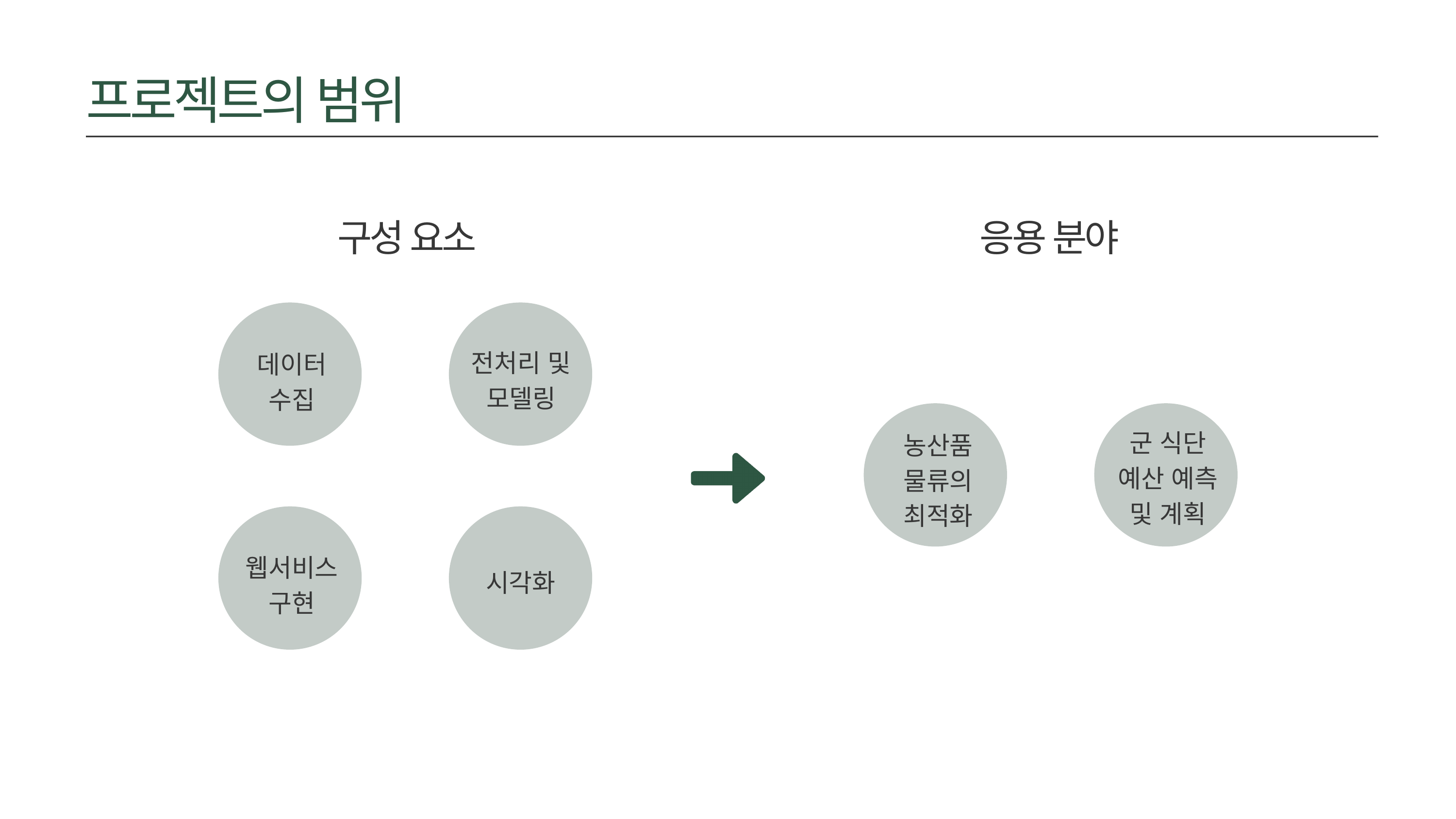

프로젝트의 범위

구성 요소
응용 분야

데이터 수집

전처리 및 모델링

농산품 물류의 최적화

군 식단 예산 예측 및 계획

웹서비스 구현

시각화